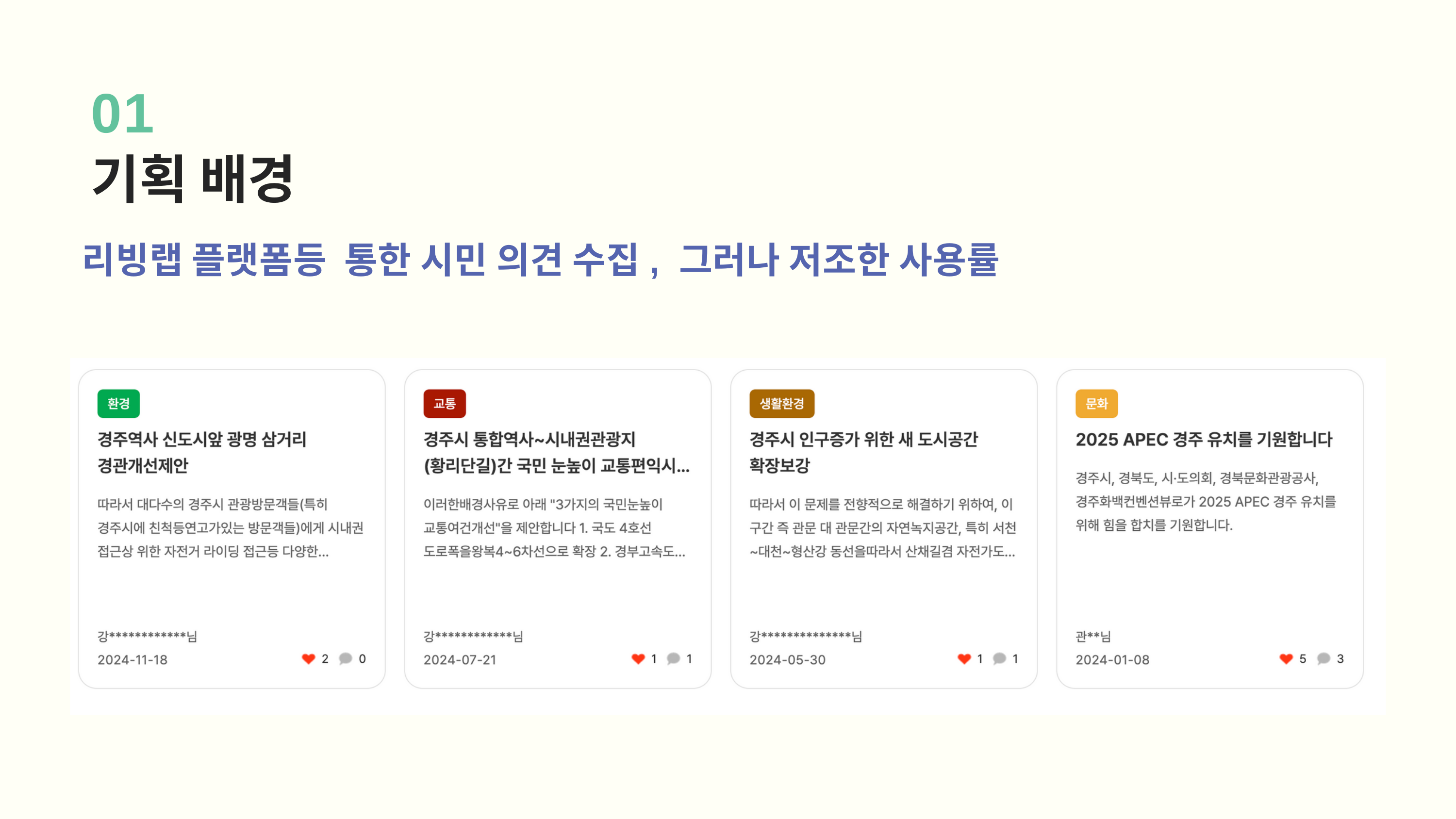

01
기획 배경
리빙랩 플랫폼등  통한 시민 의견 수집, 그러나 저조한 사용률